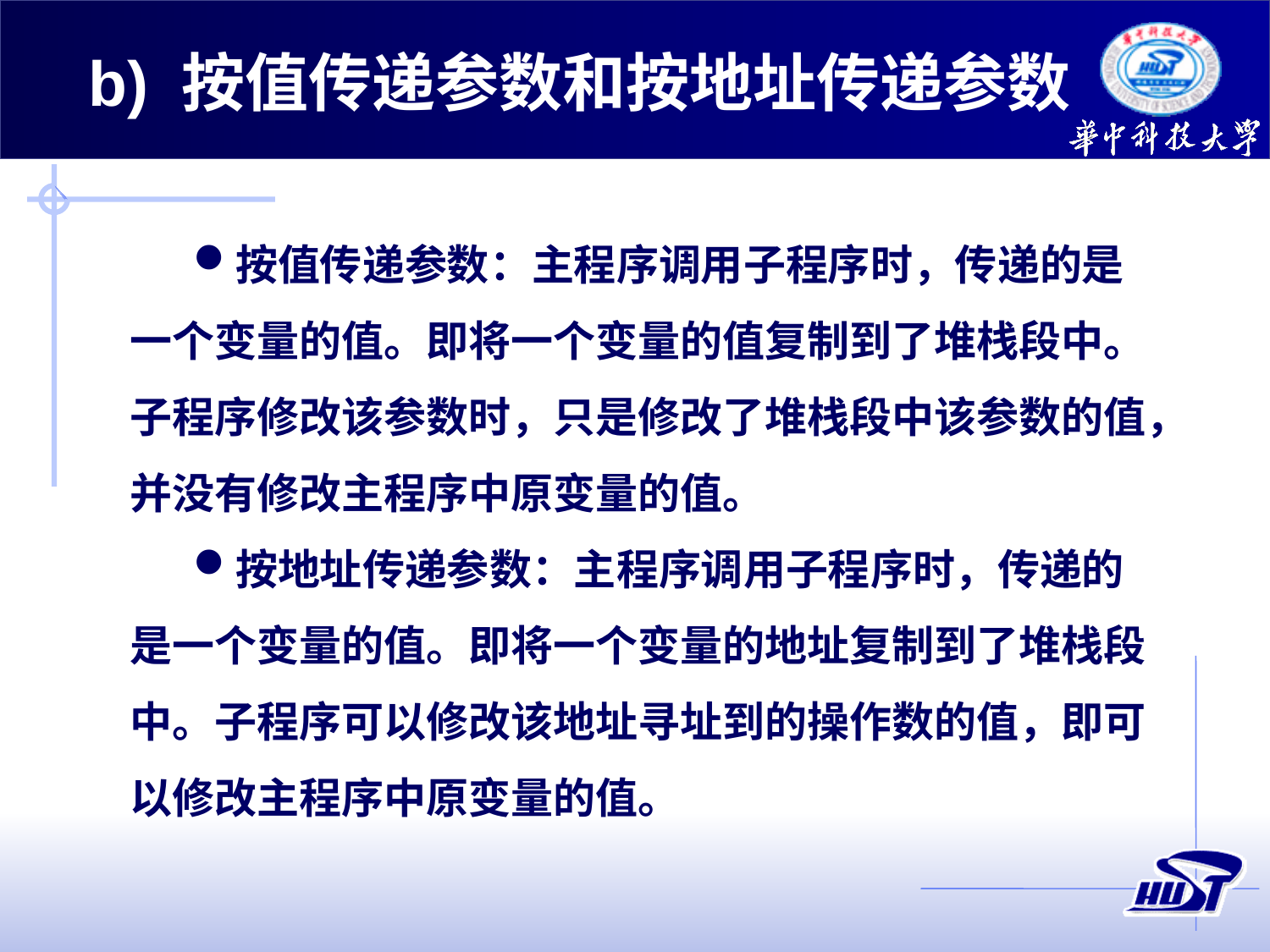

b) 按值传递参数和按地址传递参数
按值传递参数：主程序调用子程序时，传递的是一个变量的值。即将一个变量的值复制到了堆栈段中。子程序修改该参数时，只是修改了堆栈段中该参数的值，并没有修改主程序中原变量的值。
按地址传递参数：主程序调用子程序时，传递的是一个变量的值。即将一个变量的地址复制到了堆栈段中。子程序可以修改该地址寻址到的操作数的值，即可以修改主程序中原变量的值。